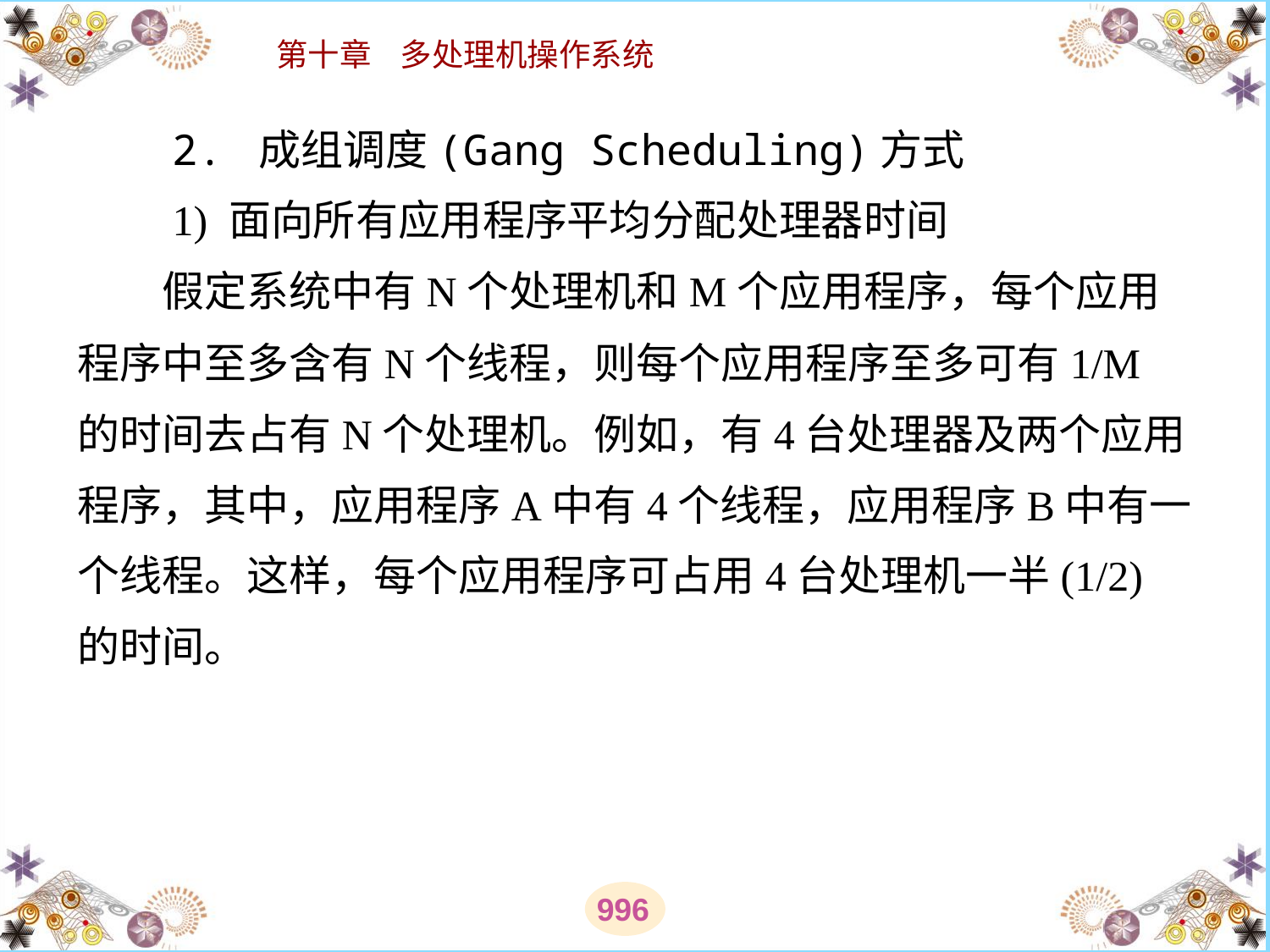

# 2. 成组调度(Gang Scheduling)方式 　　1) 面向所有应用程序平均分配处理器时间 　　假定系统中有N个处理机和M个应用程序，每个应用程序中至多含有N个线程，则每个应用程序至多可有1/M的时间去占有N个处理机。例如，有4台处理器及两个应用程序，其中，应用程序A中有4个线程，应用程序B中有一个线程。这样，每个应用程序可占用4台处理机一半(1/2)的时间。